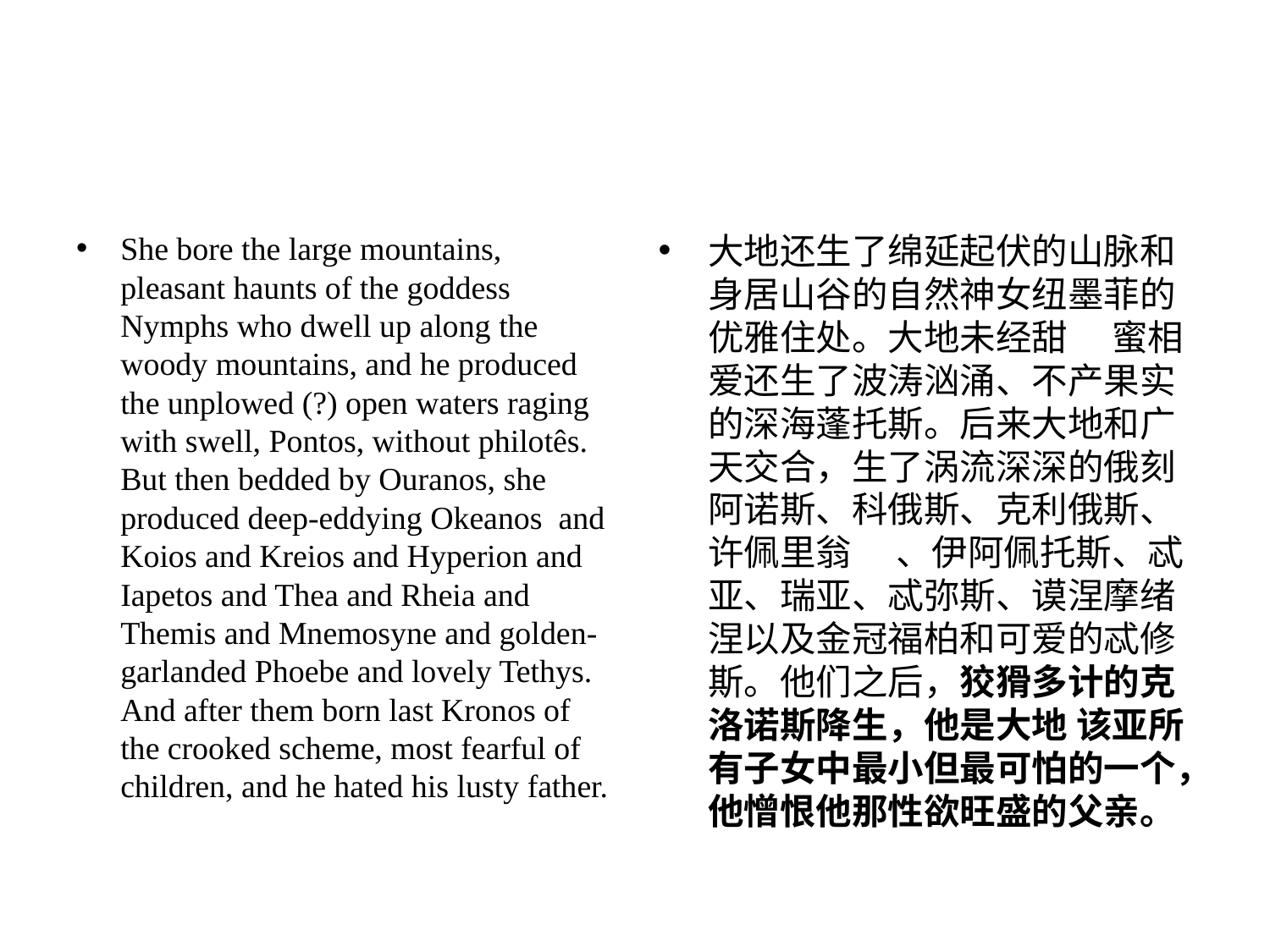

#
She bore the large mountains, pleasant haunts of the goddess Nymphs who dwell up along the woody mountains, and he produced the unplowed (?) open waters raging with swell, Pontos, without philotês. But then bedded by Ouranos, she produced deep-eddying Okeanos  and Koios and Kreios and Hyperion and Iapetos and Thea and Rheia and Themis and Mnemosyne and golden-garlanded Phoebe and lovely Tethys. And after them born last Kronos of the crooked scheme, most fearful of children, and he hated his lusty father.
⼤地还⽣了绵延起伏的⼭脉和⾝居⼭⾕的⾃然神⼥纽墨菲的优雅住处。⼤地未经甜 　蜜相爱还⽣了波涛汹涌、不产果实的深海蓬托斯。后来⼤地和⼴天交合，⽣了涡流深深的俄刻阿诺斯、科俄斯、克利俄斯、许佩⾥翁 　、伊阿佩托斯、忒亚、瑞亚、忒弥斯、谟涅摩绪涅以及⾦冠福柏和可爱的忒修斯。他们之后，狡猾多计的克洛诺斯降⽣，他是⼤地 该亚所有⼦⼥中最⼩但最可怕的⼀个，他憎恨他那性欲旺盛的⽗亲。